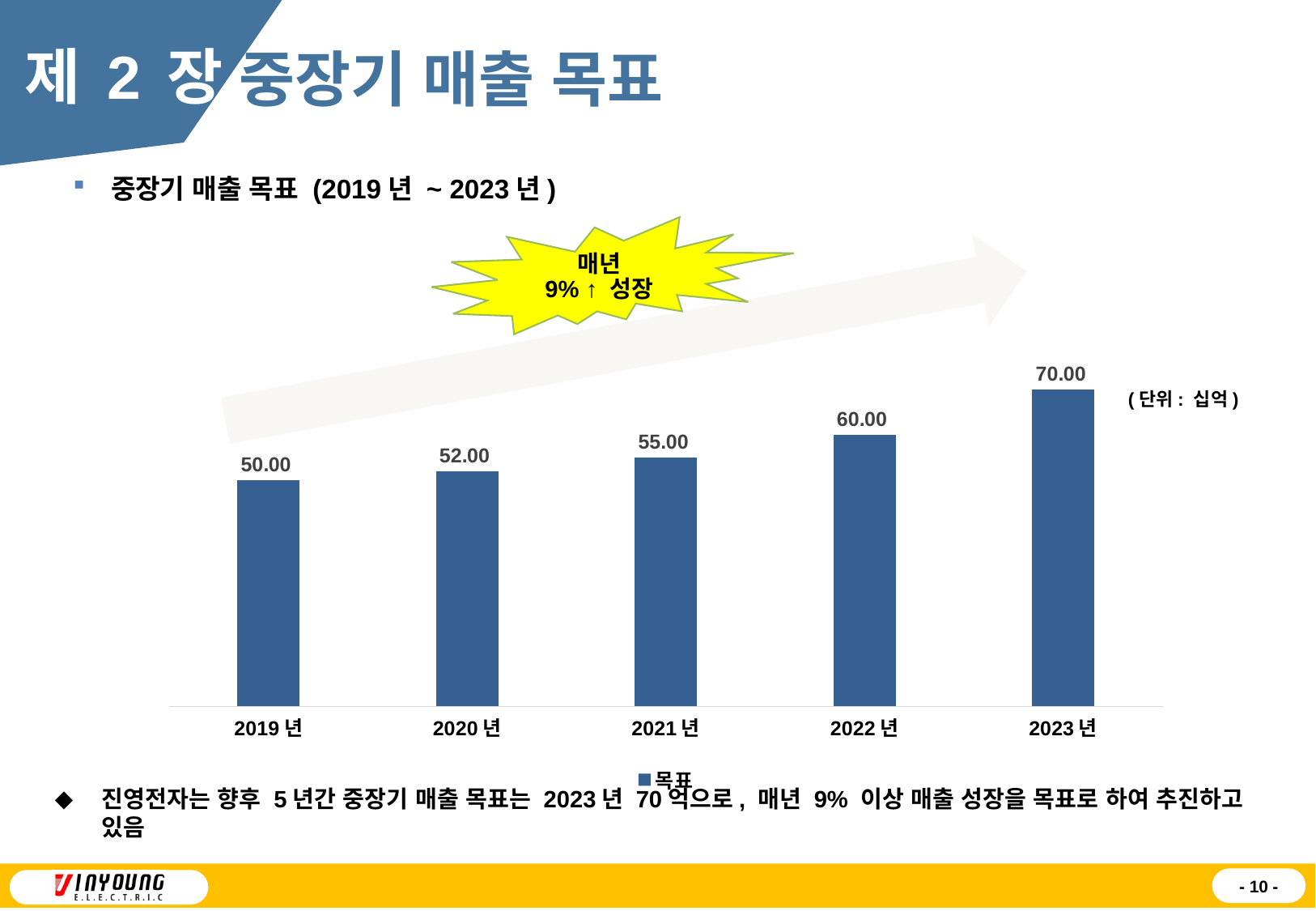

제 2 장
중장기 매출 목표
중장기 매출 목표 (2019년 ~ 2023년)
매년
9% ↑ 성장

### Chart

| Category | 목표 |
|---|---|
| 2019년 | 50.0 |
| 2020년 | 52.0 |
| 2021년 | 55.0 |
| 2022년 | 60.0 |
| 2023년 | 70.0 |
(단위: 십억)
진영전자는 향후 5년간 중장기 매출 목표는 2023년 70억으로, 매년 9% 이상 매출 성장을 목표로 하여 추진하고 있음